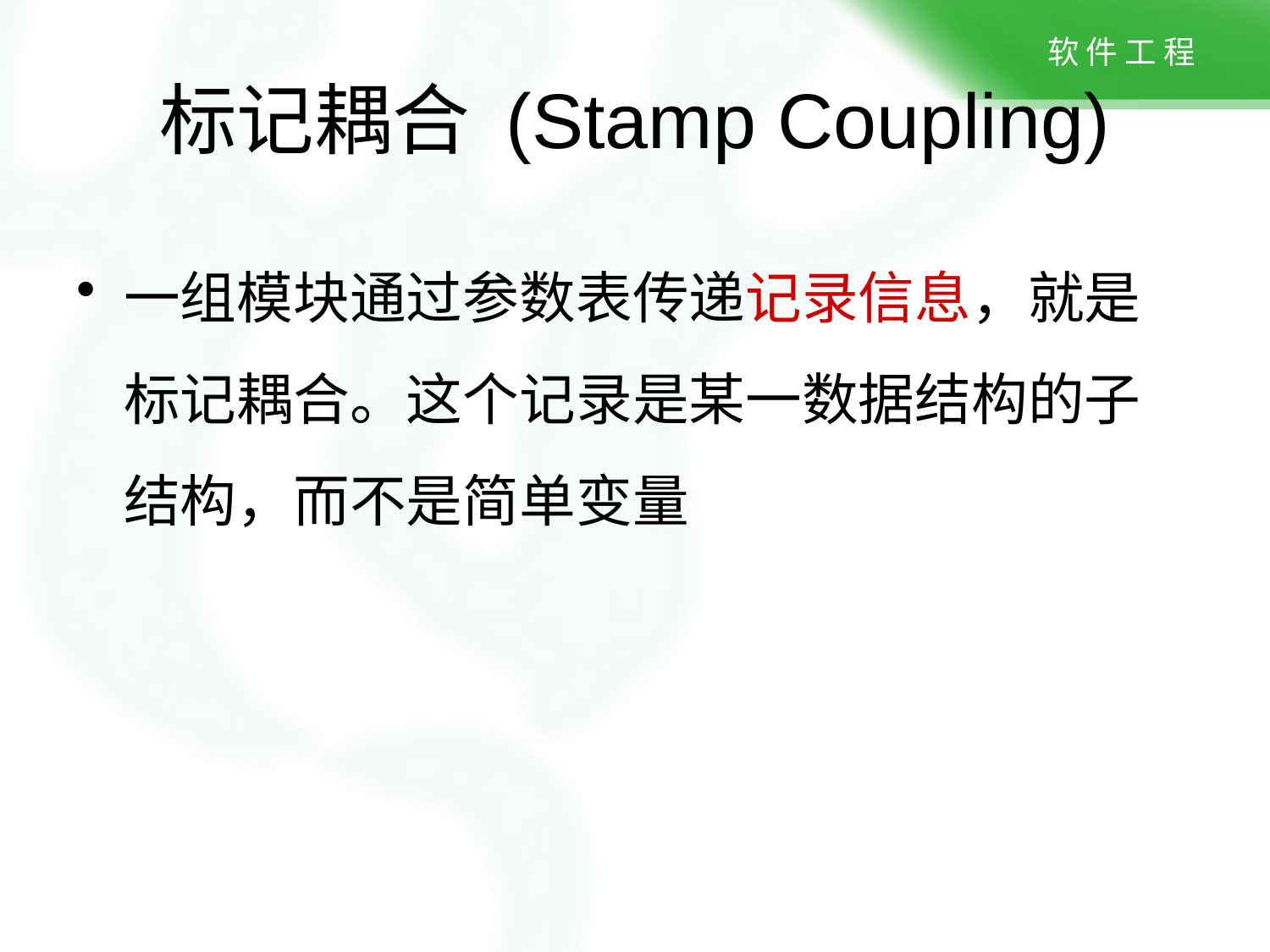

标记耦合 (Stamp Coupling)
一组模块通过参数表传递记录信息，就是标记耦合。这个记录是某一数据结构的子结构，而不是简单变量